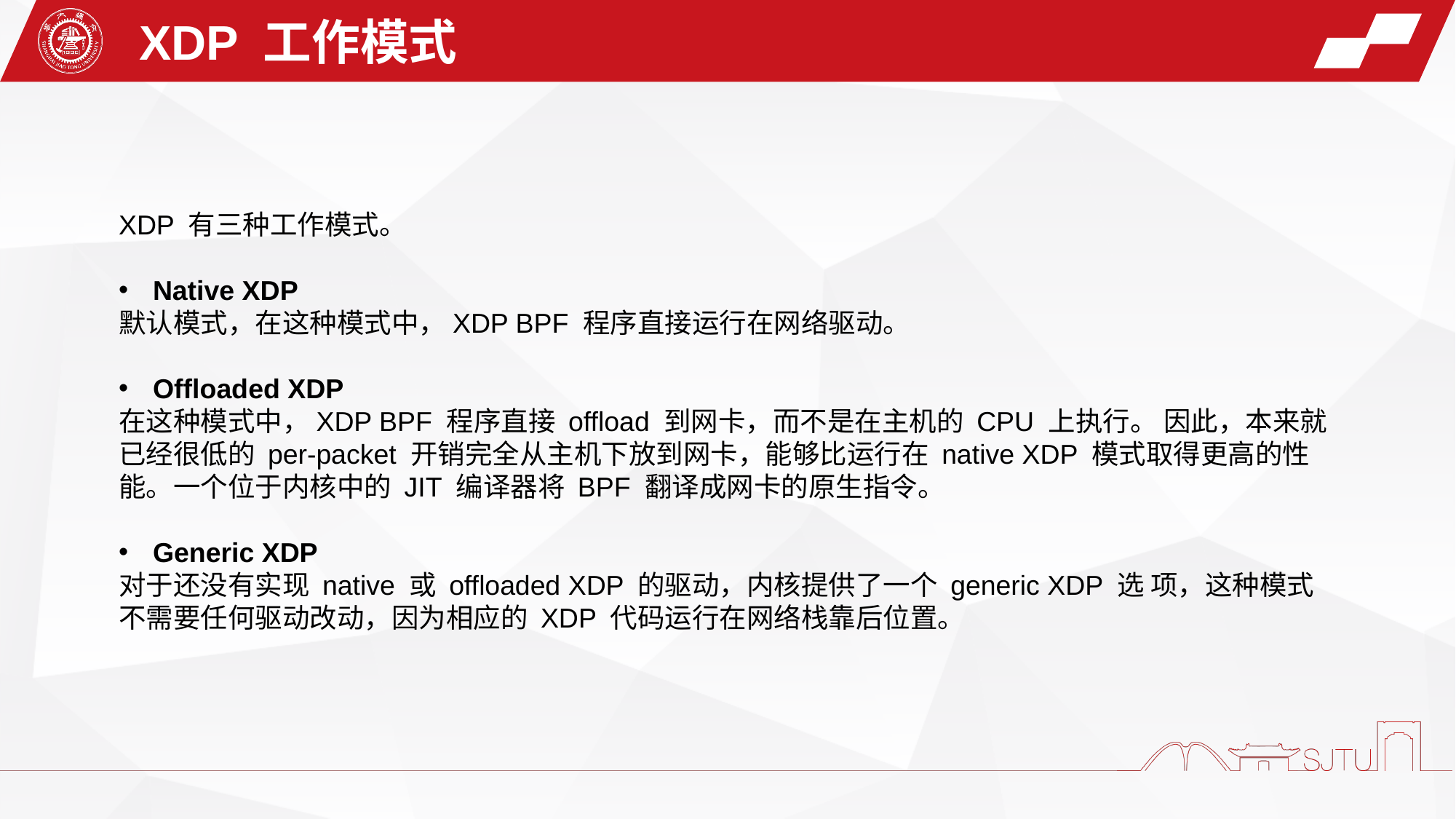

XDP 工作模式
XDP 有三种工作模式。

Native XDP
默认模式，在这种模式中，XDP BPF 程序直接运行在网络驱动。

Offloaded XDP
在这种模式中，XDP BPF 程序直接 offload 到网卡，而不是在主机的 CPU 上执行。 因此，本来就已经很低的 per-packet 开销完全从主机下放到网卡，能够比运行在 native XDP 模式取得更高的性能。一个位于内核中的 JIT 编译器将 BPF 翻译成网卡的原生指令。

Generic XDP
对于还没有实现 native 或 offloaded XDP 的驱动，内核提供了一个 generic XDP 选 项，这种模式不需要任何驱动改动，因为相应的 XDP 代码运行在网络栈靠后位置。